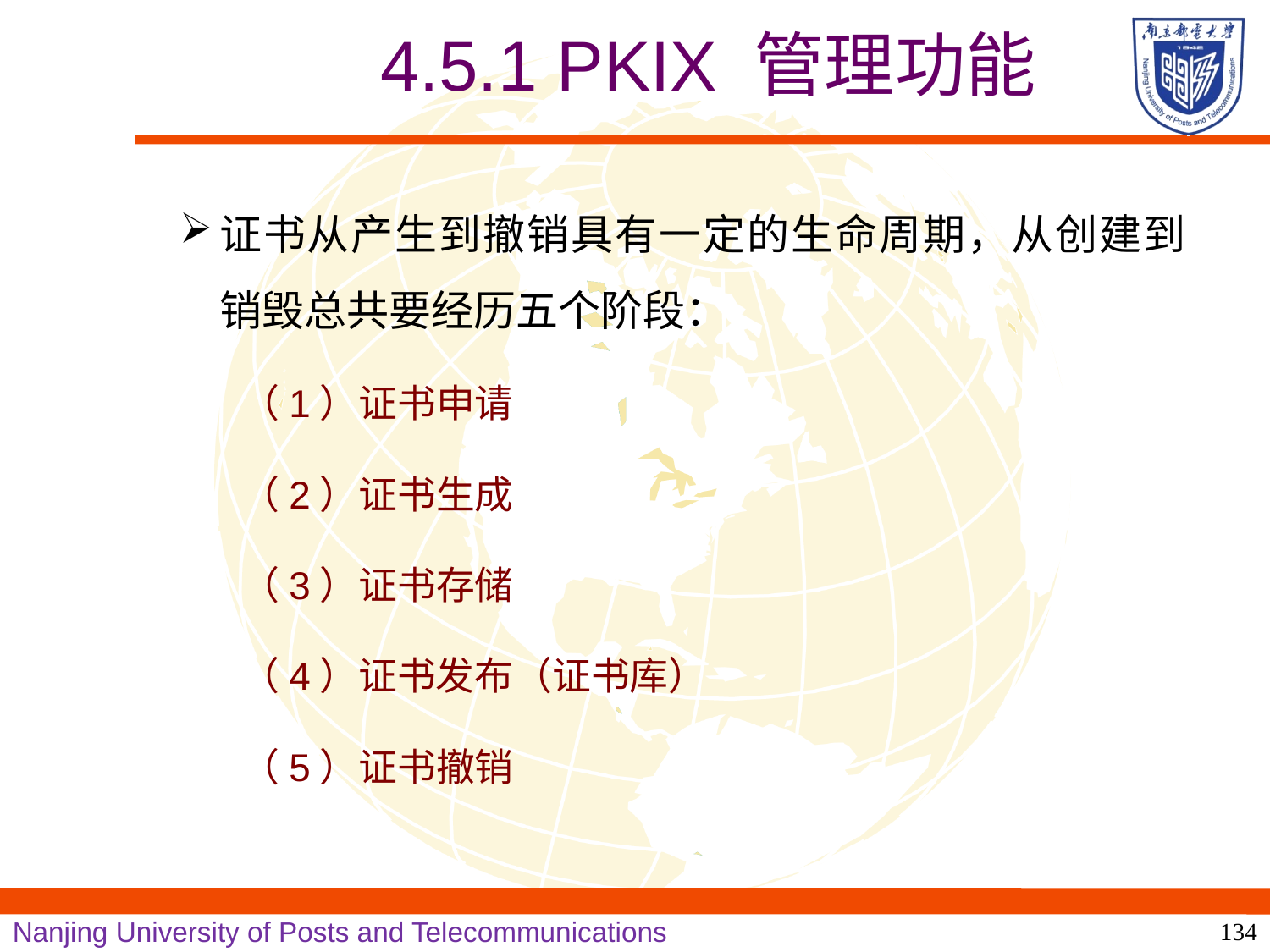

4.5.1 PKIX 管理功能
证书从产生到撤销具有一定的生命周期，从创建到销毁总共要经历五个阶段：
      （1）证书申请
      （2）证书生成
      （3）证书存储
      （4）证书发布（证书库）
      （5）证书撤销
134